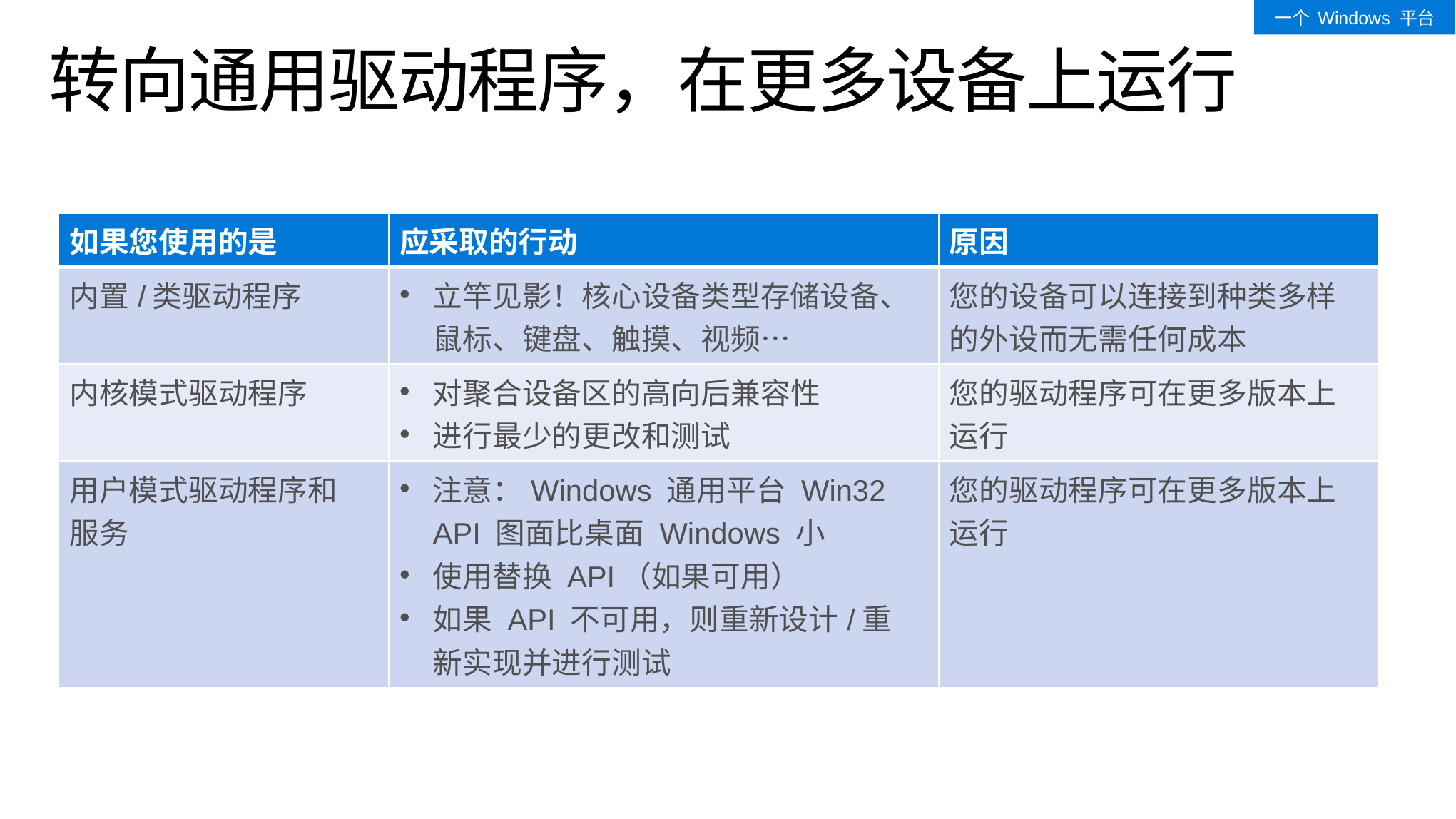

一个 Windows 平台
# 转向通用驱动程序，在更多设备上运行
| 如果您使用的是 | 应采取的行动 | 原因 |
| --- | --- | --- |
| 内置/类驱动程序 | 立竿见影！核心设备类型存储设备、鼠标、键盘、触摸、视频… | 您的设备可以连接到种类多样的外设而无需任何成本 |
| 内核模式驱动程序 | 对聚合设备区的高向后兼容性 进行最少的更改和测试 | 您的驱动程序可在更多版本上运行 |
| 用户模式驱动程序和服务 | 注意：Windows 通用平台 Win32 API 图面比桌面 Windows 小 使用替换 API（如果可用） 如果 API 不可用，则重新设计/重新实现并进行测试 | 您的驱动程序可在更多版本上运行 |